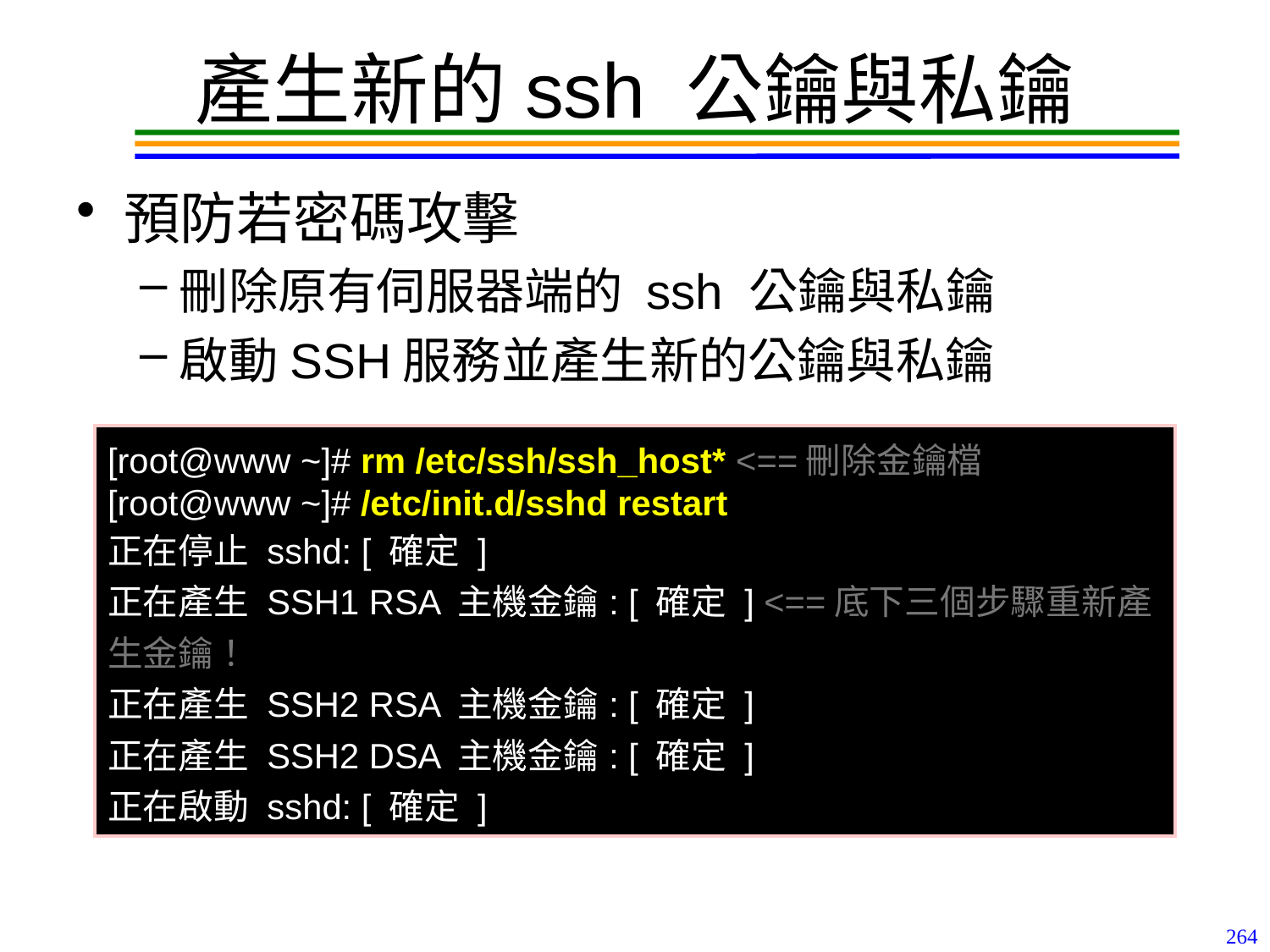

# 產生新的ssh 公鑰與私鑰
預防若密碼攻擊
刪除原有伺服器端的 ssh 公鑰與私鑰
啟動SSH服務並產生新的公鑰與私鑰

| [root@www ~]# rm /etc/ssh/ssh\_host\* <==刪除金鑰檔 [root@www ~]# /etc/init.d/sshd restart 正在停止 sshd: [ 確定 ] 正在產生 SSH1 RSA 主機金鑰: [ 確定 ] <==底下三個步驟重新產生金鑰！ 正在產生 SSH2 RSA 主機金鑰: [ 確定 ] 正在產生 SSH2 DSA 主機金鑰: [ 確定 ] 正在啟動 sshd: [ 確定 ] |
| --- |
264